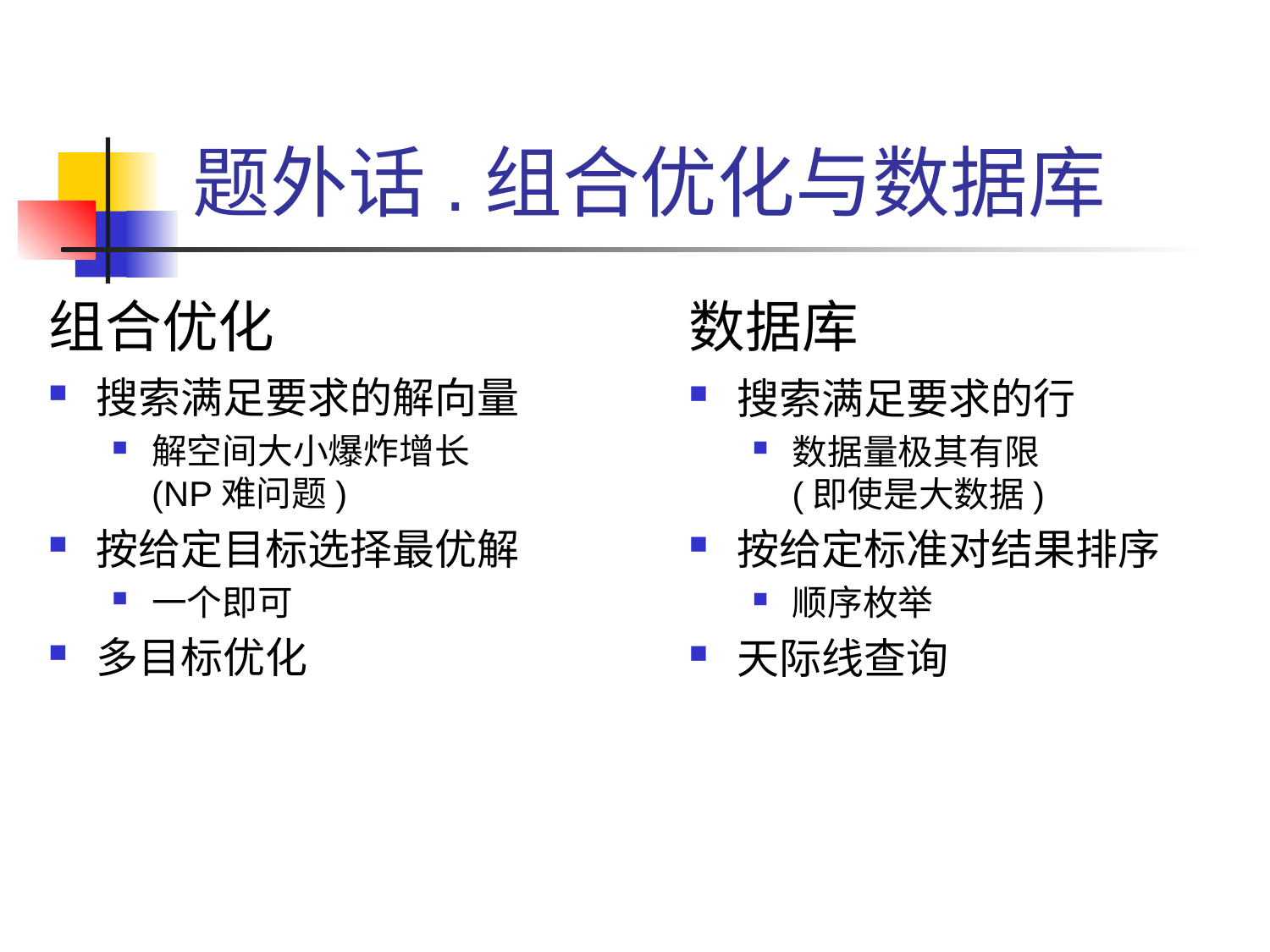

# 题外话.组合优化与数据库
组合优化
数据库
搜索满足要求的解向量
解空间大小爆炸增长
(NP难问题)
按给定目标选择最优解
一个即可
多目标优化
搜索满足要求的行
数据量极其有限
(即使是大数据)
按给定标准对结果排序
顺序枚举
天际线查询